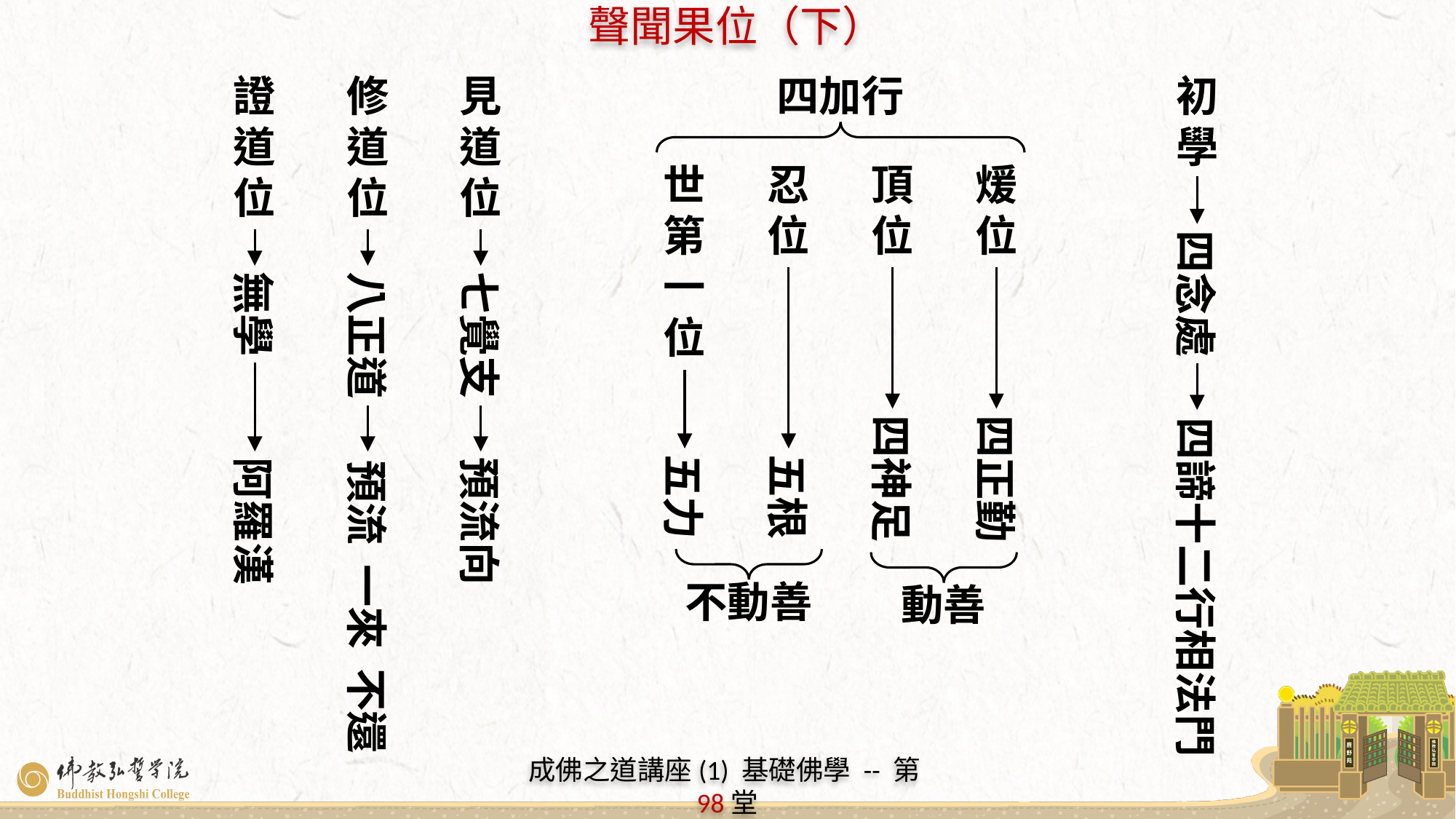

證
道
位
無學
阿羅漢
修
道
位
八正道
預流  一來  不還
見
道
位
七覺支
預流向

四加行
世
第
一
位
五力
忍
位
五根
頂
位
四神足
煖
位
四正勤
初
學
四念處
四諦十二行相法門

不動善

動善